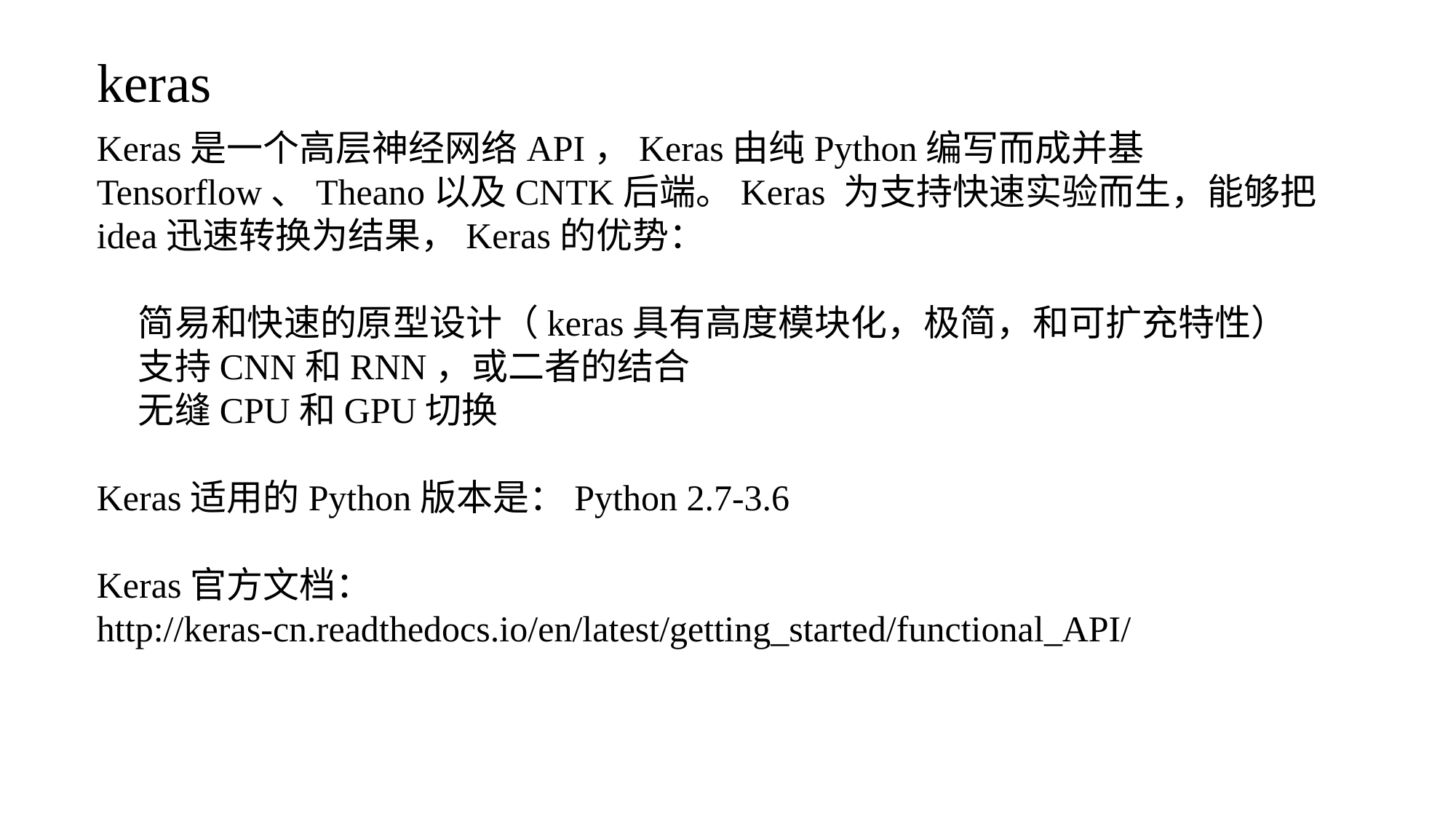

keras
Keras是一个高层神经网络API，Keras由纯Python编写而成并基Tensorflow、Theano以及CNTK后端。Keras 为支持快速实验而生，能够把idea迅速转换为结果，Keras的优势：

    简易和快速的原型设计（keras具有高度模块化，极简，和可扩充特性）
    支持CNN和RNN，或二者的结合
    无缝CPU和GPU切换

Keras适用的Python版本是：Python 2.7-3.6

Keras官方文档：
http://keras-cn.readthedocs.io/en/latest/getting_started/functional_API/